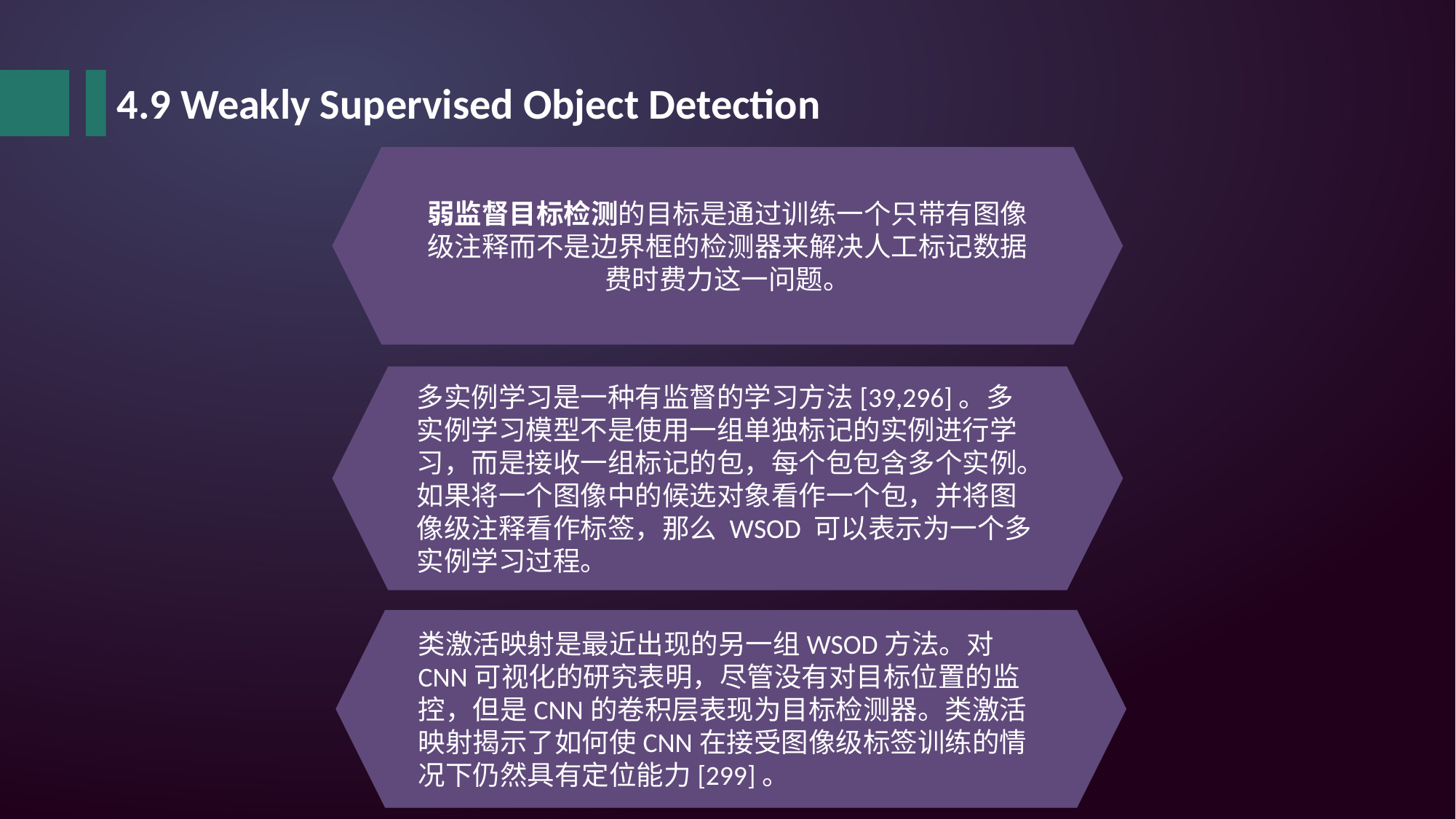

4.9 Weakly Supervised Object Detection
弱监督目标检测的目标是通过训练一个只带有图像级注释而不是边界框的检测器来解决人工标记数据费时费力这一问题。
多实例学习是一种有监督的学习方法[39,296]。多实例学习模型不是使用一组单独标记的实例进行学习，而是接收一组标记的包，每个包包含多个实例。如果将一个图像中的候选对象看作一个包，并将图像级注释看作标签，那么 WSOD 可以表示为一个多实例学习过程。

类激活映射是最近出现的另一组WSOD方法。对CNN可视化的研究表明，尽管没有对目标位置的监控，但是CNN的卷积层表现为目标检测器。类激活映射揭示了如何使CNN在接受图像级标签训练的情况下仍然具有定位能力[299]。